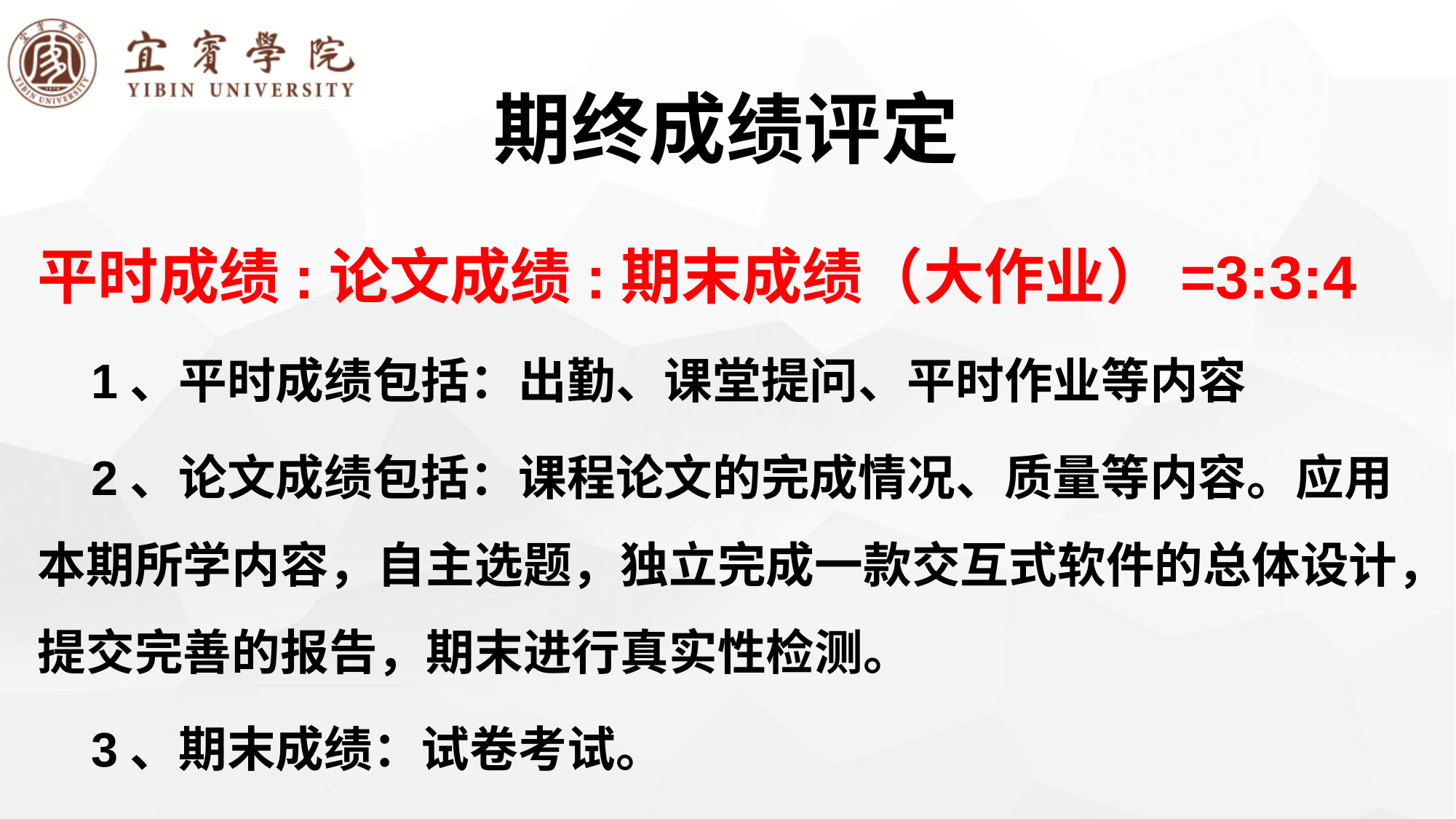

# 期终成绩评定
平时成绩:论文成绩:期末成绩（大作业）=3:3:4
    1、平时成绩包括：出勤、课堂提问、平时作业等内容
    2、论文成绩包括：课程论文的完成情况、质量等内容。应用本期所学内容，自主选题，独立完成一款交互式软件的总体设计，提交完善的报告，期末进行真实性检测。
    3、期末成绩：试卷考试。